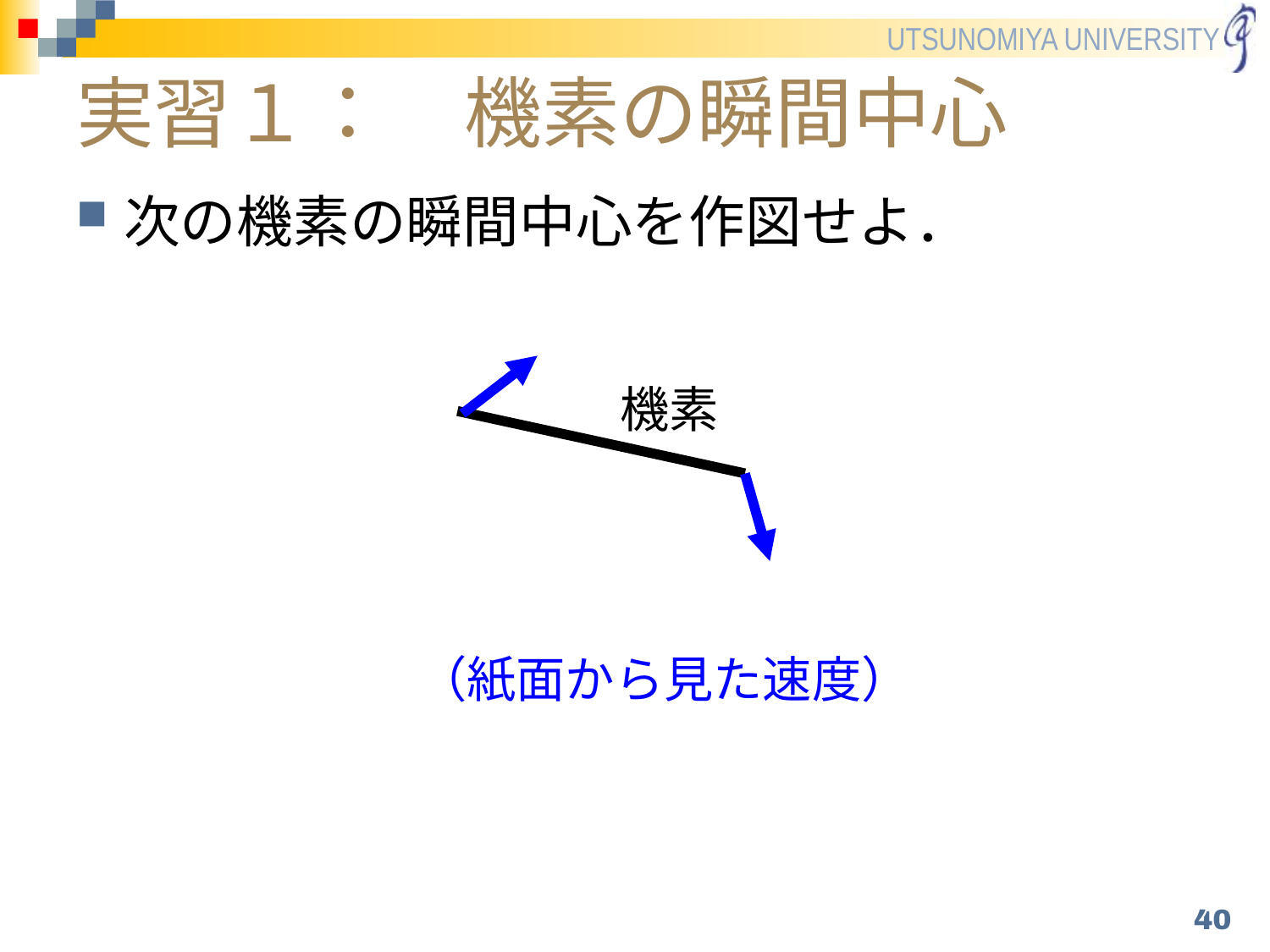

# 実習１：　機素の瞬間中心
次の機素の瞬間中心を作図せよ．

機素

（紙面から見た速度）

40